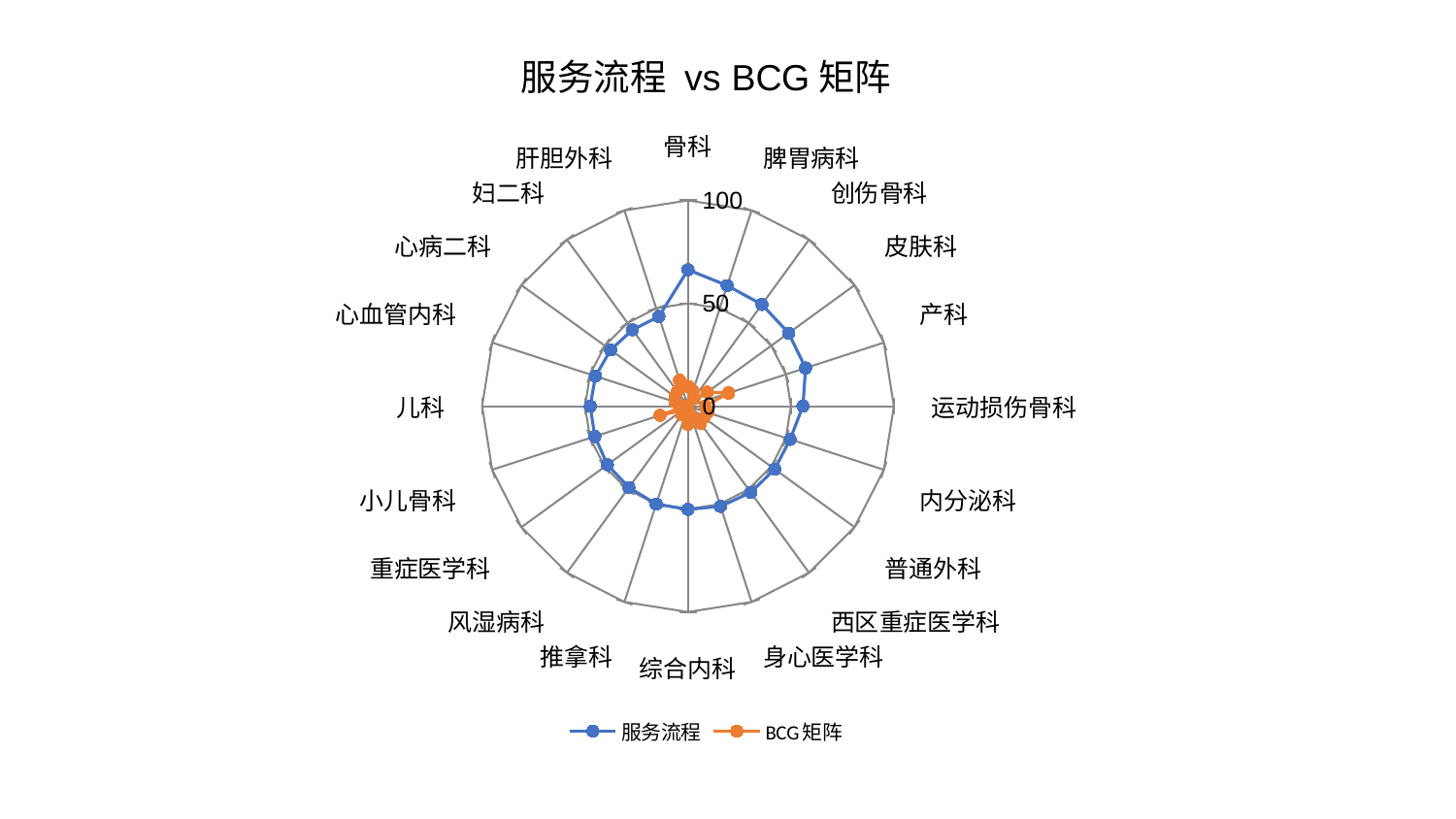

### Chart: 服务流程 vs BCG矩阵

| Category | 服务流程 | BCG矩阵 |
|---|---|---|
| 骨科 | 66.30180159562033 | 9.662978733005499 |
| 脾胃病科 | 61.64487113396172 | 7.777872042204778 |
| 创伤骨科 | 61.09606897801859 | 4.990826835222639 |
| 皮肤科 | 60.43302702521205 | 11.490588768182324 |
| 产科 | 60.06738861522809 | 20.754063032902835 |
| 运动损伤骨科 | 55.844911649068706 | 8.339973401208303 |
| 内分泌科 | 52.17384403949003 | 10.060853515987336 |
| 普通外科 | 52.05507773738131 | 9.509757882691192 |
| 西区重症医学科 | 51.85271448214968 | 10.297588222892365 |
| 身心医学科 | 51.19211322916492 | 5.433975477668895 |
| 综合内科 | 50.166652396087606 | 8.75620634306597 |
| 推拿科 | 50.01686283788367 | 0.6099431214383699 |
| 风湿病科 | 48.84880119912903 | 5.237845568531142 |
| 重症医学科 | 48.40234934466946 | 3.5555862769679387 |
| 小儿骨科 | 47.585479304727315 | 14.267789626213712 |
| 儿科 | 47.49701080315143 | 1.1793486053183697 |
| 心血管内科 | 47.2544057336297 | 6.588854773807939 |
| 心病二科 | 46.48539897843852 | 7.795589710541924 |
| 妇二科 | 45.8877167007347 | 8.813541328768 |
| 肝胆外科 | 45.82779008324602 | 13.270410642486576 |
65